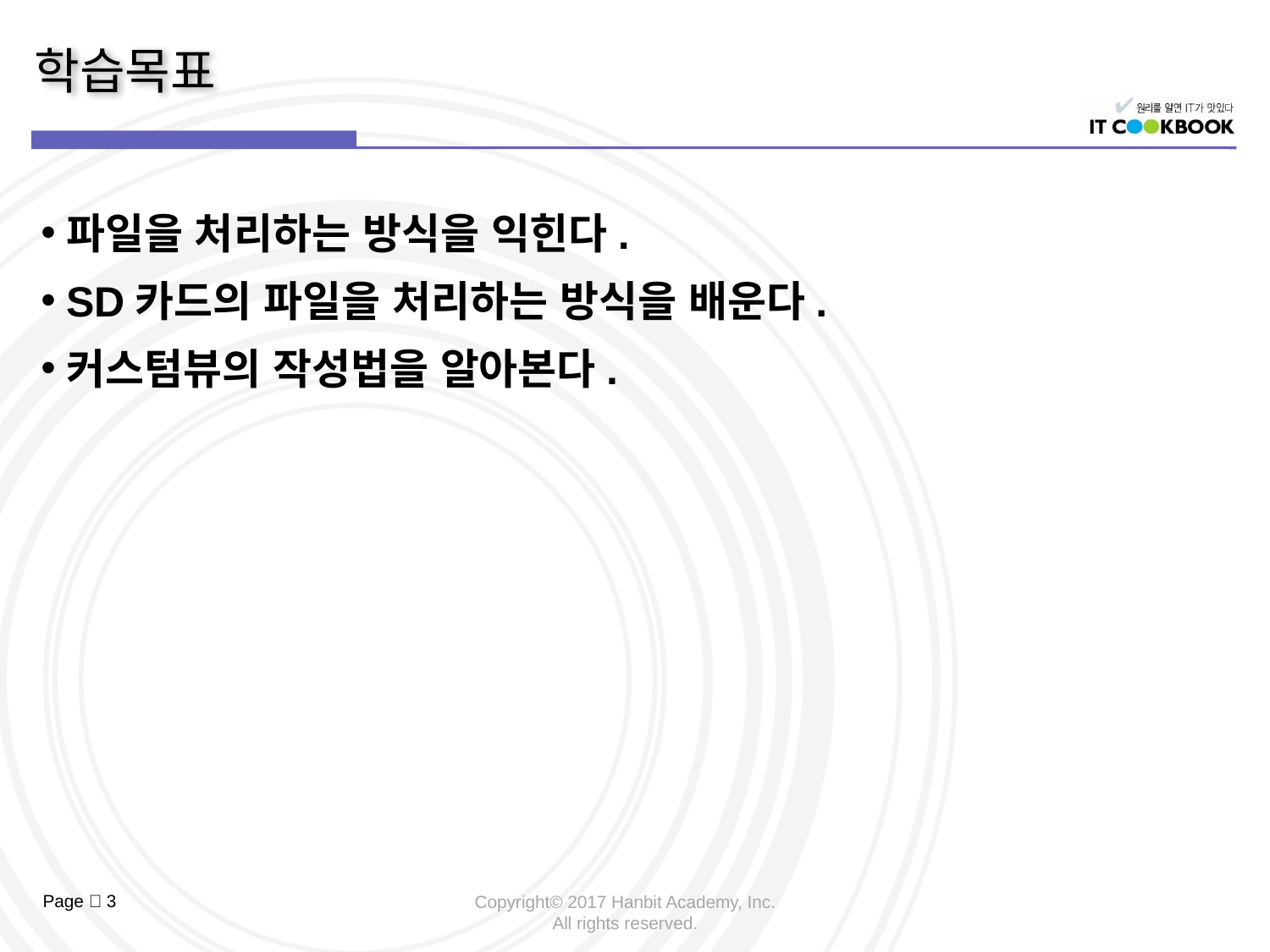

파일을 처리하는 방식을 익힌다.
SD카드의 파일을 처리하는 방식을 배운다.
커스텀뷰의 작성법을 알아본다.